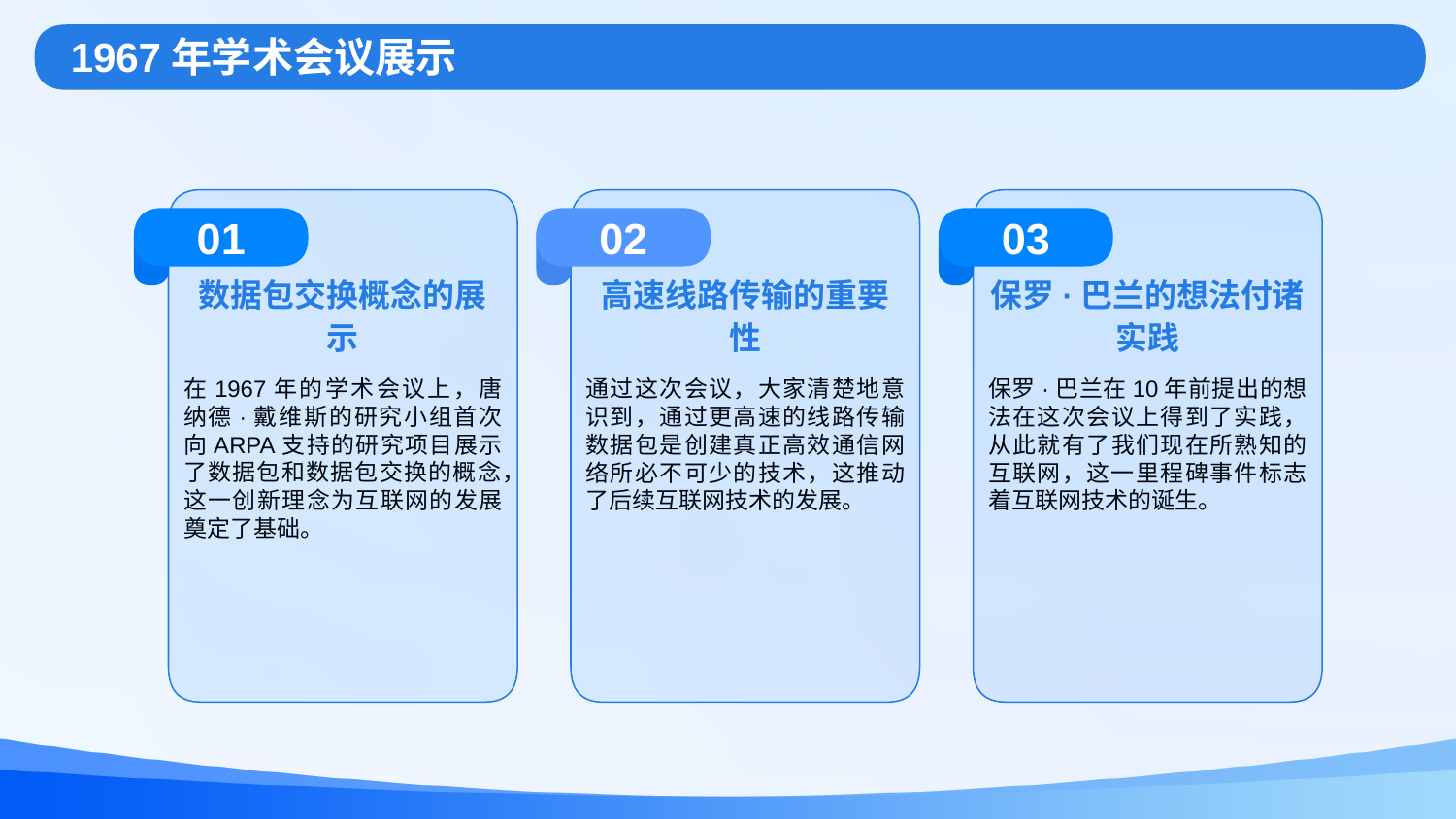

1967年学术会议展示

01
02
03

数据包交换概念的展示
高速线路传输的重要性
保罗·巴兰的想法付诸实践
在1967年的学术会议上，唐纳德·戴维斯的研究小组首次向ARPA支持的研究项目展示了数据包和数据包交换的概念，这一创新理念为互联网的发展奠定了基础。
通过这次会议，大家清楚地意识到，通过更高速的线路传输数据包是创建真正高效通信网络所必不可少的技术，这推动了后续互联网技术的发展。
保罗·巴兰在10年前提出的想法在这次会议上得到了实践，从此就有了我们现在所熟知的互联网，这一里程碑事件标志着互联网技术的诞生。